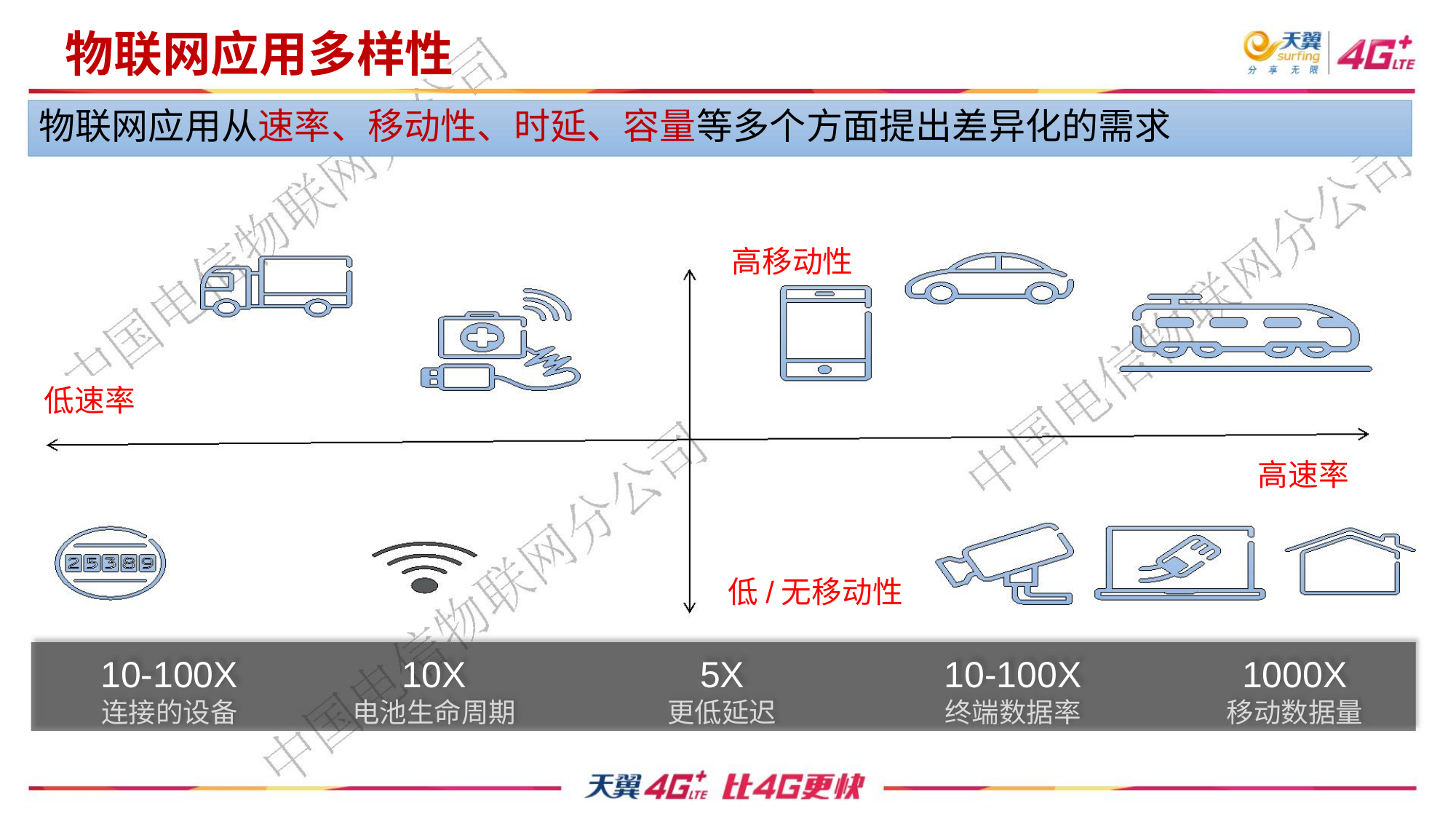

物联网应用多样性
物联网应用从速率、移动性、时延、容量等多个方面提出差异化的需求
高移动性
低速率
高速率
低/无移动性
10-100X
10X
5X
10-100X
1000X
连接的设备
电池生命周期
更低延迟
终端数据率
移动数据量